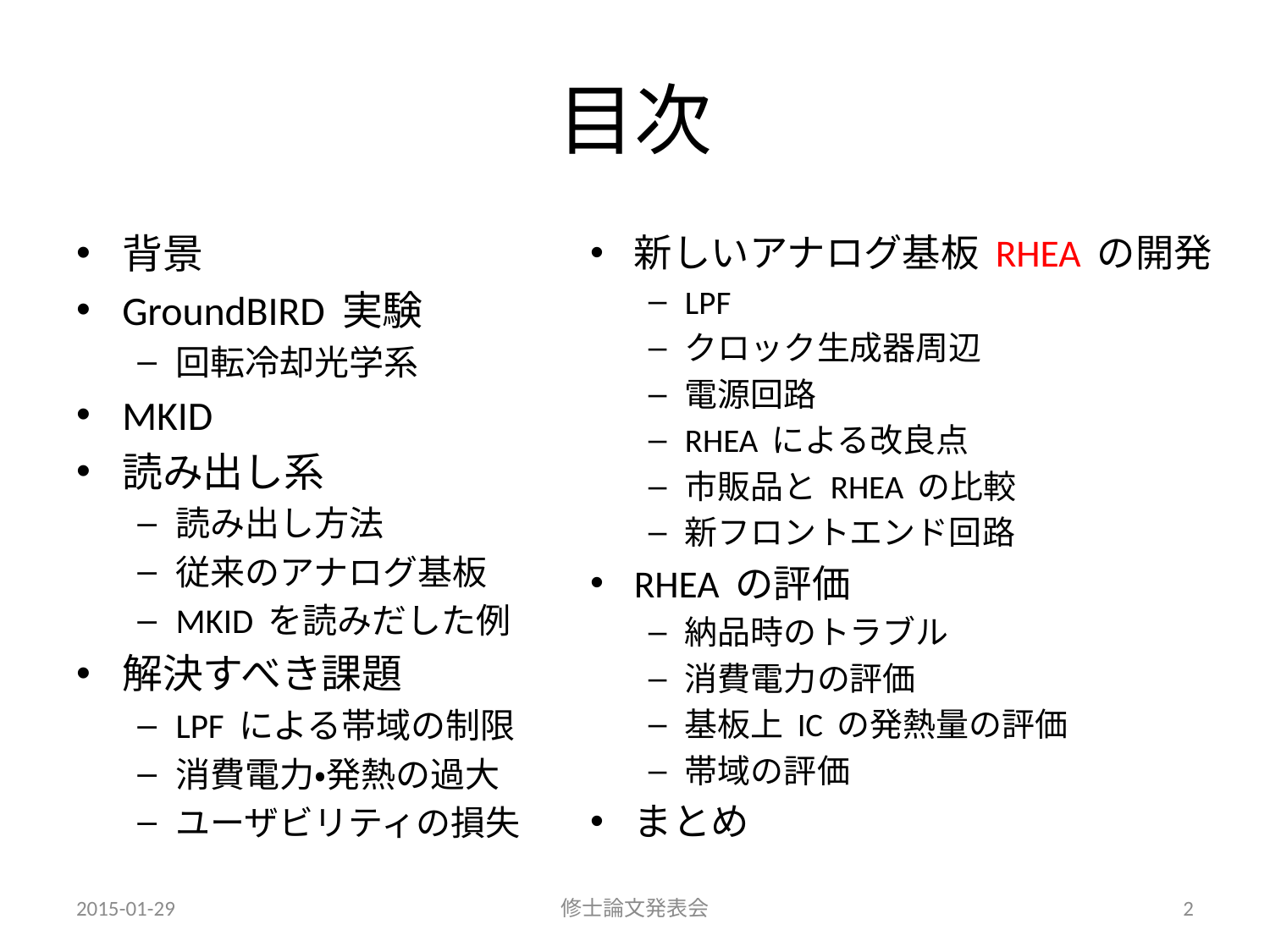

# 目次
背景
GroundBIRD 実験
回転冷却光学系
MKID
読み出し系
読み出し方法
従来のアナログ基板
MKID を読みだした例
解決すべき課題
LPF による帯域の制限
消費電力・発熱の過大
ユーザビリティの損失

新しいアナログ基板 RHEA の開発
LPF
クロック生成器周辺
電源回路
RHEA による改良点
市販品と RHEA の比較
新フロントエンド回路
RHEA の評価
納品時のトラブル
消費電力の評価
基板上 IC の発熱量の評価
帯域の評価
まとめ
2015-01-29
修士論文発表会
2